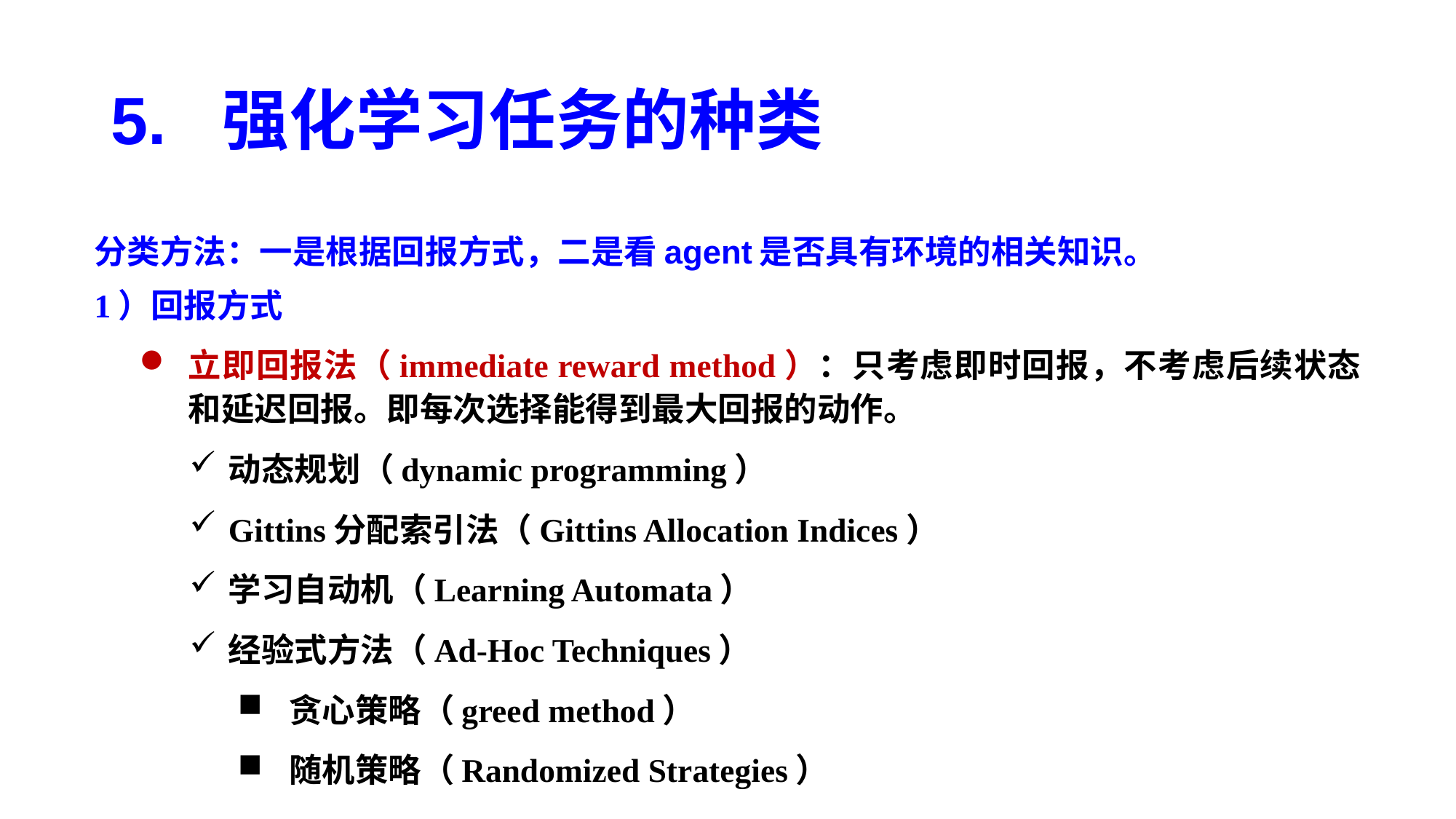

# 5. 强化学习任务的种类
分类方法：一是根据回报方式，二是看agent是否具有环境的相关知识。
1）回报方式
立即回报法（immediate reward method）：只考虑即时回报，不考虑后续状态和延迟回报。即每次选择能得到最大回报的动作。
动态规划（dynamic programming）
Gittins分配索引法（Gittins Allocation Indices）
学习自动机（Learning Automata）
经验式方法（Ad-Hoc Techniques）
贪心策略（greed method）
随机策略（Randomized Strategies）